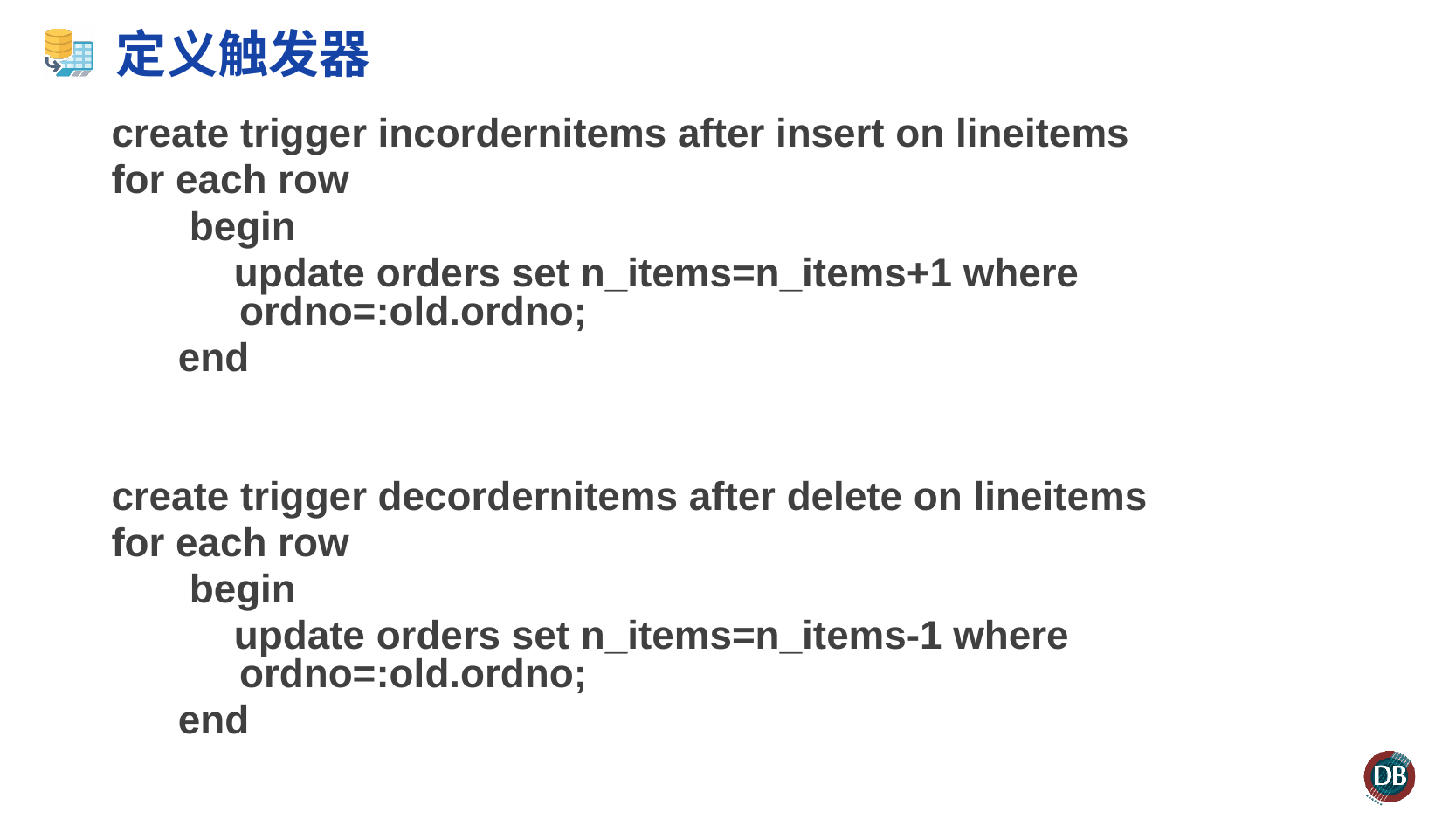

# 定义触发器
create trigger incordernitems after insert on lineitems
for each row
       begin
           update orders set n_items=n_items+1 where     ordno=:old.ordno;
      end

create trigger decordernitems after delete on lineitems
for each row
       begin
           update orders set n_items=n_items-1 where ordno=:old.ordno;
      end